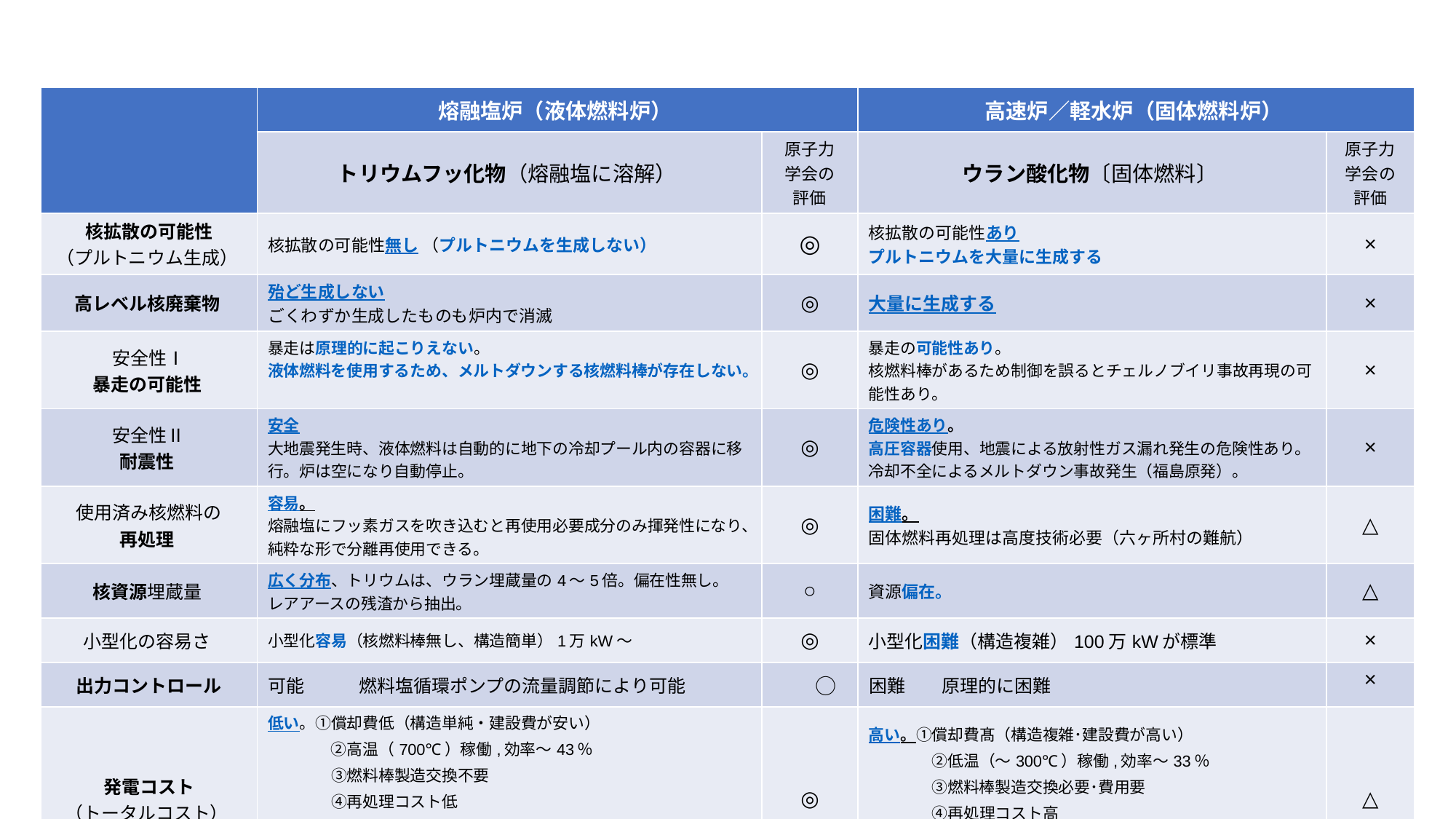

|  | 熔融塩炉（液体燃料炉） |  | 高速炉／軽水炉（固体燃料炉） |  |
| --- | --- | --- | --- | --- |
|  | トリウムフッ化物（熔融塩に溶解） | 原子力 学会の 評価 | ウラン酸化物〔固体燃料〕 | 原子力 学会の 評価 |
| 核拡散の可能性 （プルトニウム生成） | 核拡散の可能性無し （プルトニウムを生成しない） | ◎ | 核拡散の可能性あり プルトニウムを大量に生成する | × |
| 高レベル核廃棄物 | 殆ど生成しない ごくわずか生成したものも炉内で消滅 | ◎ | 大量に生成する | × |
| 安全性Ⅰ 暴走の可能性 | 暴走は原理的に起こりえない。 液体燃料を使用するため、メルトダウンする核燃料棒が存在しない。 | ◎ | 暴走の可能性あり。 核燃料棒があるため制御を誤るとチェルノブイリ事故再現の可能性あり。 | × |
| 安全性Ⅱ 耐震性 | 安全 大地震発生時、液体燃料は自動的に地下の冷却プール内の容器に移行。炉は空になり自動停止。 | ◎ | 危険性あり。 高圧容器使用、地震による放射性ガス漏れ発生の危険性あり。冷却不全によるメルトダウン事故発生（福島原発）。 | × |
| 使用済み核燃料の 再処理 | 容易。 熔融塩にフッ素ガスを吹き込むと再使用必要成分のみ揮発性になり、純粋な形で分離再使用できる。 | ◎ | 困難。 固体燃料再処理は高度技術必要（六ヶ所村の難航） | △ |
| 核資源埋蔵量 | 広く分布、トリウムは、ウラン埋蔵量の4～5倍。偏在性無し。 レアアースの残渣から抽出。 | ○ | 資源偏在。 | △ |
| 小型化の容易さ | 小型化容易（核燃料棒無し、構造簡単）1万kW～ | ◎ | 小型化困難（構造複雑）100万kWが標準 | × |
| 出力コントロール | 可能　　　燃料塩循環ポンプの流量調節により可能 | ○ | 困難　　原理的に困難 | × |
| 発電コスト （トータルコスト） | 低い。①償却費低（構造単純・建設費が安い） 　　　　②高温（700℃）稼働,効率～43％ 　　　　③燃料棒製造交換不要 　　　　④再処理コスト低 　　　　⑤高レベル核廃棄物保管コスト不要 　　　　⑥安全性が高く人口密集地近傍設置可能により送電コスト低 | ◎ | 高い。①償却費髙（構造複雑･建設費が高い） 　　　　②低温（～300℃）稼働,効率～33％ 　　　　③燃料棒製造交換必要･費用要 　　　　④再処理コスト高 　　　　⑤高レベル核廃棄物保管コスト要 　　　　⑥遠隔地設置･送電コスト高 | △ |